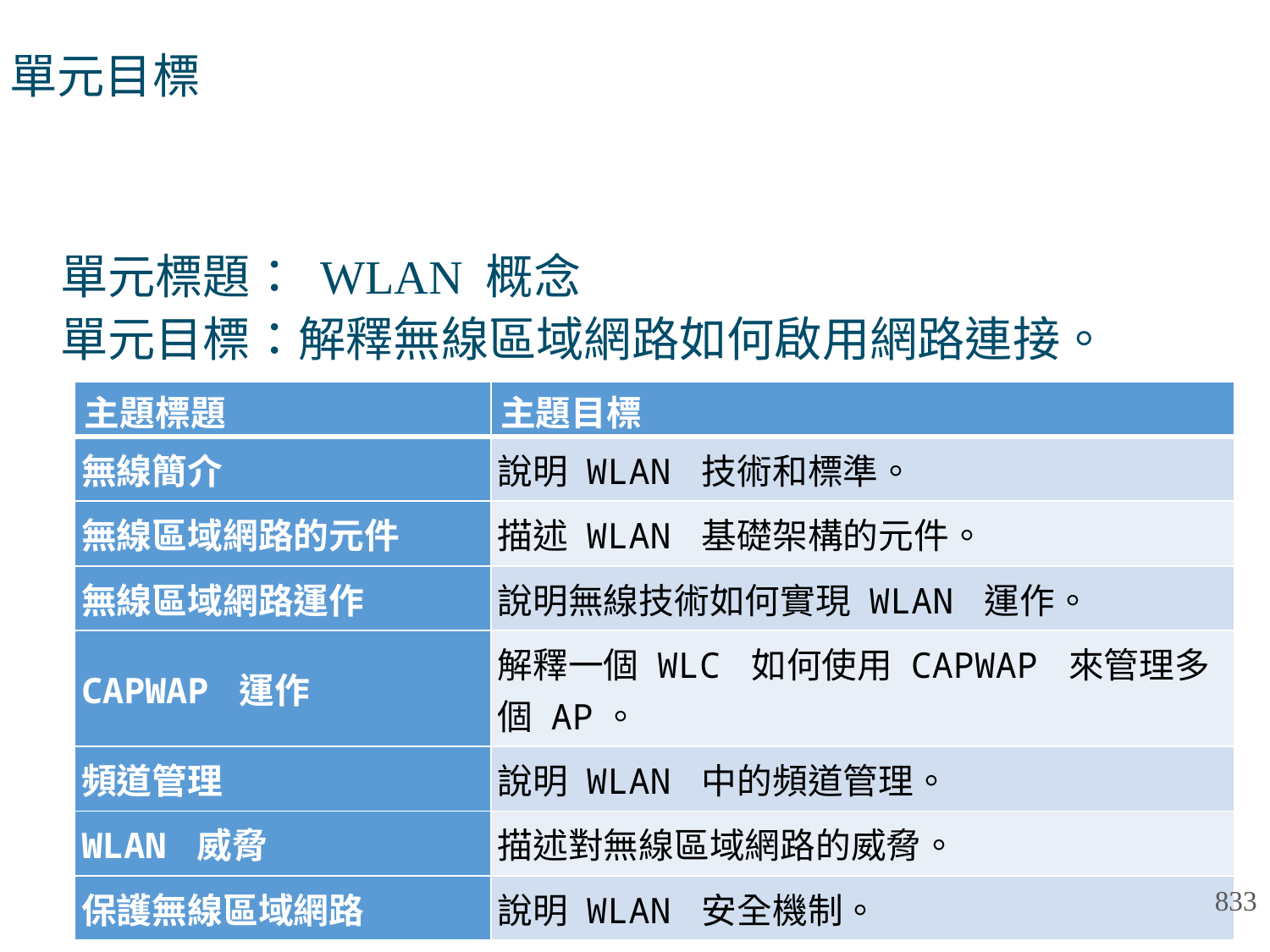

# 單元目標
單元標題： WLAN 概念
單元目標：解釋無線區域網路如何啟用網路連接。
| 主題標題 | 主題目標 |
| --- | --- |
| 無線簡介 | 說明 WLAN 技術和標準。 |
| 無線區域網路的元件 | 描述 WLAN 基礎架構的元件。 |
| 無線區域網路運作 | 說明無線技術如何實現 WLAN 運作。 |
| CAPWAP 運作 | 解釋一個 WLC 如何使用 CAPWAP 來管理多個 AP。 |
| 頻道管理 | 說明 WLAN 中的頻道管理。 |
| WLAN 威脅 | 描述對無線區域網路的威脅。 |
| 保護無線區域網路 | 說明 WLAN 安全機制。 |
833